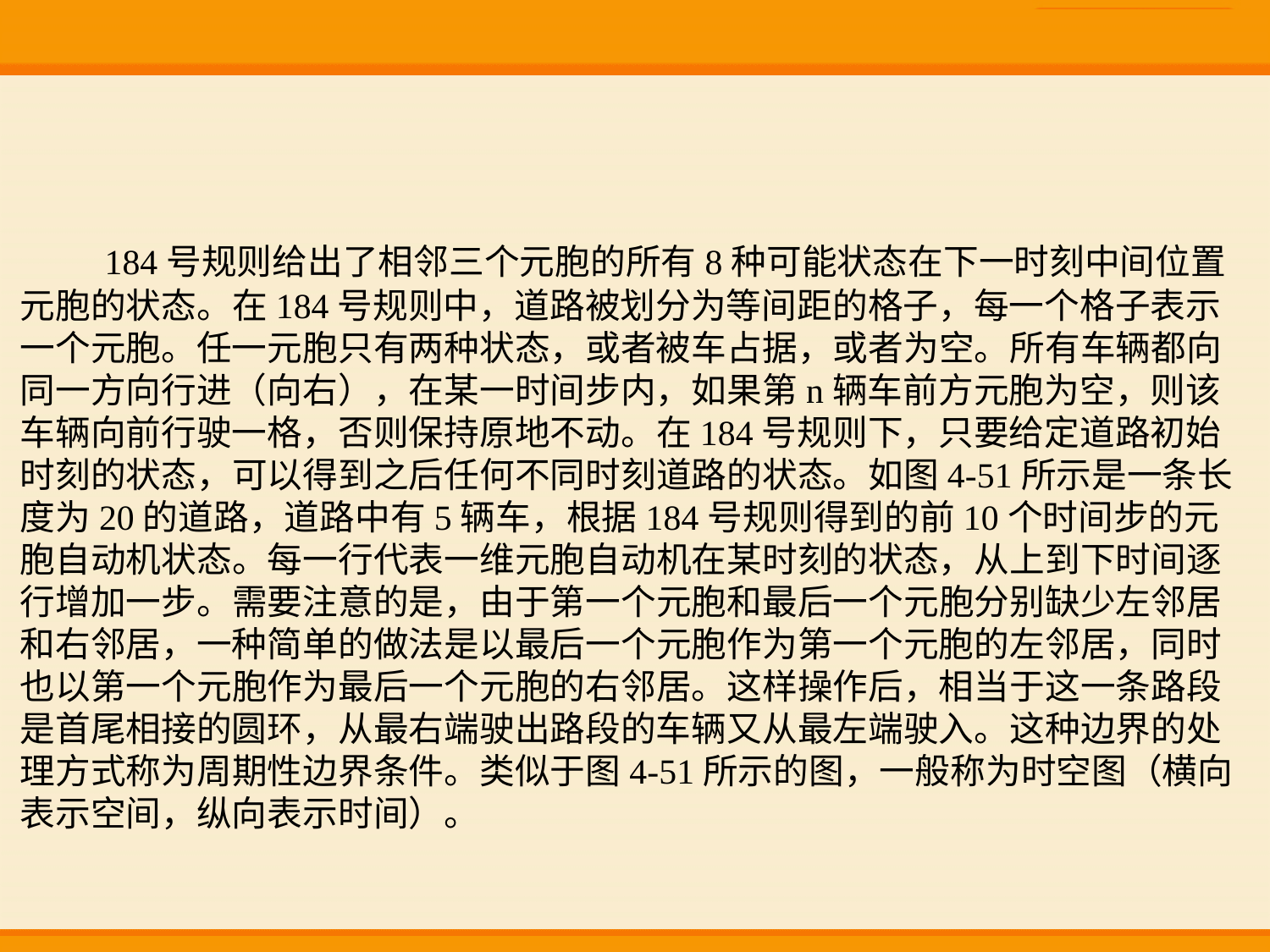

184号规则给出了相邻三个元胞的所有8种可能状态在下一时刻中间位置元胞的状态。在184号规则中，道路被划分为等间距的格子，每一个格子表示一个元胞。任一元胞只有两种状态，或者被车占据，或者为空。所有车辆都向同一方向行进（向右），在某一时间步内，如果第n辆车前方元胞为空，则该车辆向前行驶一格，否则保持原地不动。在184号规则下，只要给定道路初始时刻的状态，可以得到之后任何不同时刻道路的状态。如图4-51所示是一条长度为20的道路，道路中有5辆车，根据184号规则得到的前10个时间步的元胞自动机状态。每一行代表一维元胞自动机在某时刻的状态，从上到下时间逐行增加一步。需要注意的是，由于第一个元胞和最后一个元胞分别缺少左邻居和右邻居，一种简单的做法是以最后一个元胞作为第一个元胞的左邻居，同时也以第一个元胞作为最后一个元胞的右邻居。这样操作后，相当于这一条路段是首尾相接的圆环，从最右端驶出路段的车辆又从最左端驶入。这种边界的处理方式称为周期性边界条件。类似于图4-51所示的图，一般称为时空图（横向表示空间，纵向表示时间）。